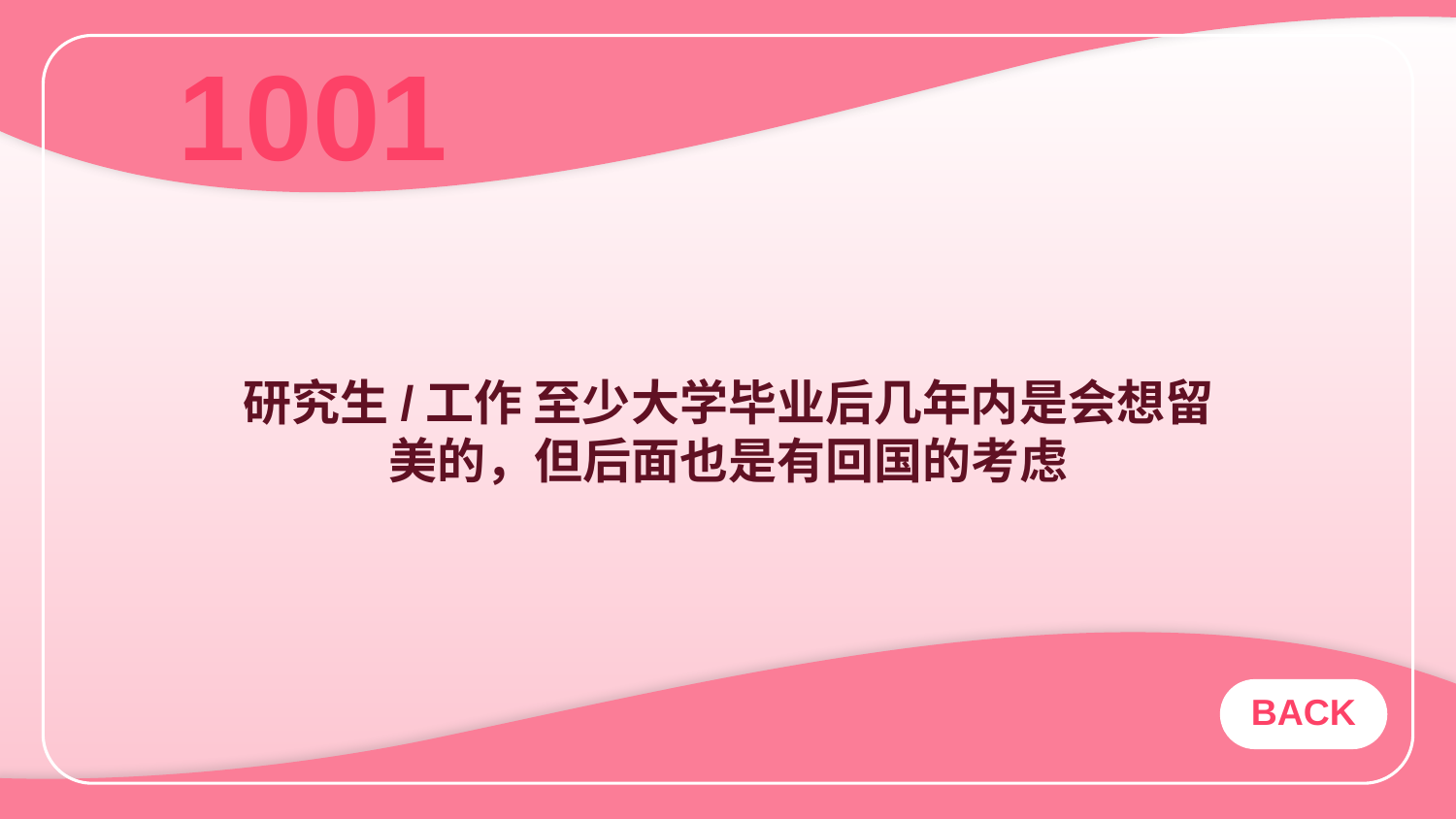

1001
# 研究生/工作 至少大学毕业后几年内是会想留美的，但后面也是有回国的考虑
BACK